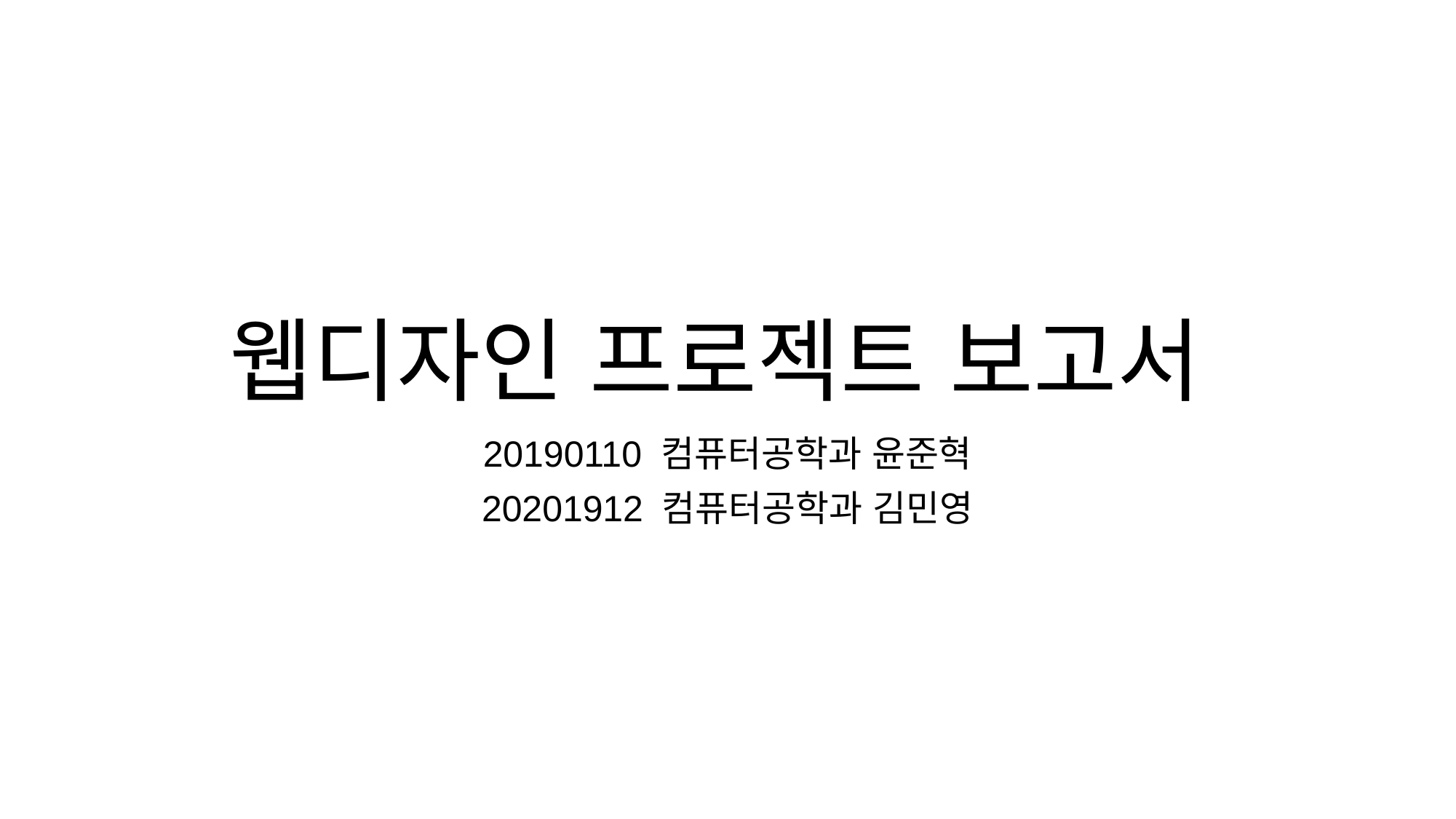

# 웹디자인 프로젝트 보고서
20190110 컴퓨터공학과 윤준혁
20201912 컴퓨터공학과 김민영